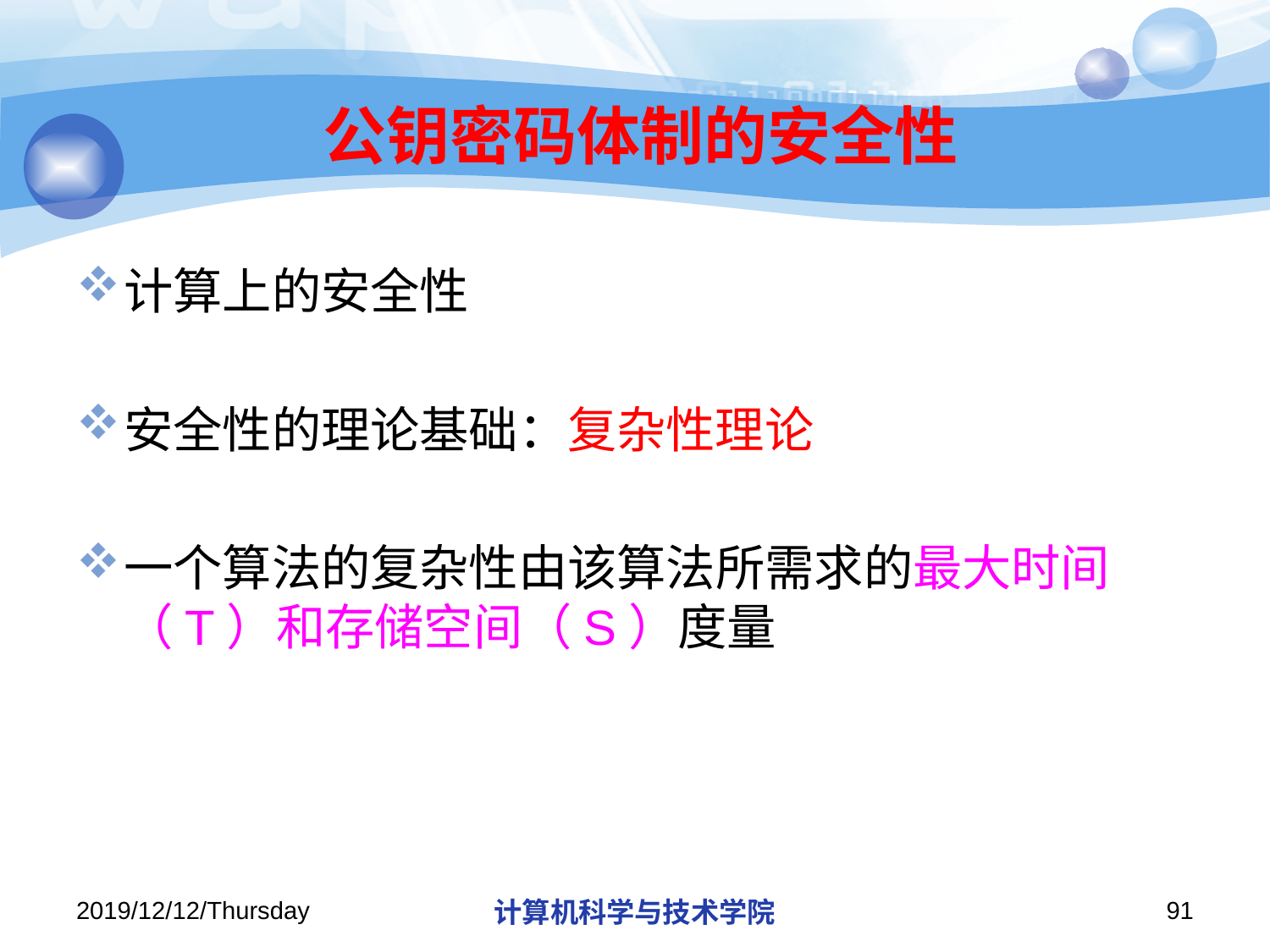

# 公钥密码体制的安全性
计算上的安全性

安全性的理论基础：复杂性理论

一个算法的复杂性由该算法所需求的最大时间（T）和存储空间（S）度量
2019/12/12/Thursday
计算机科学与技术学院
91